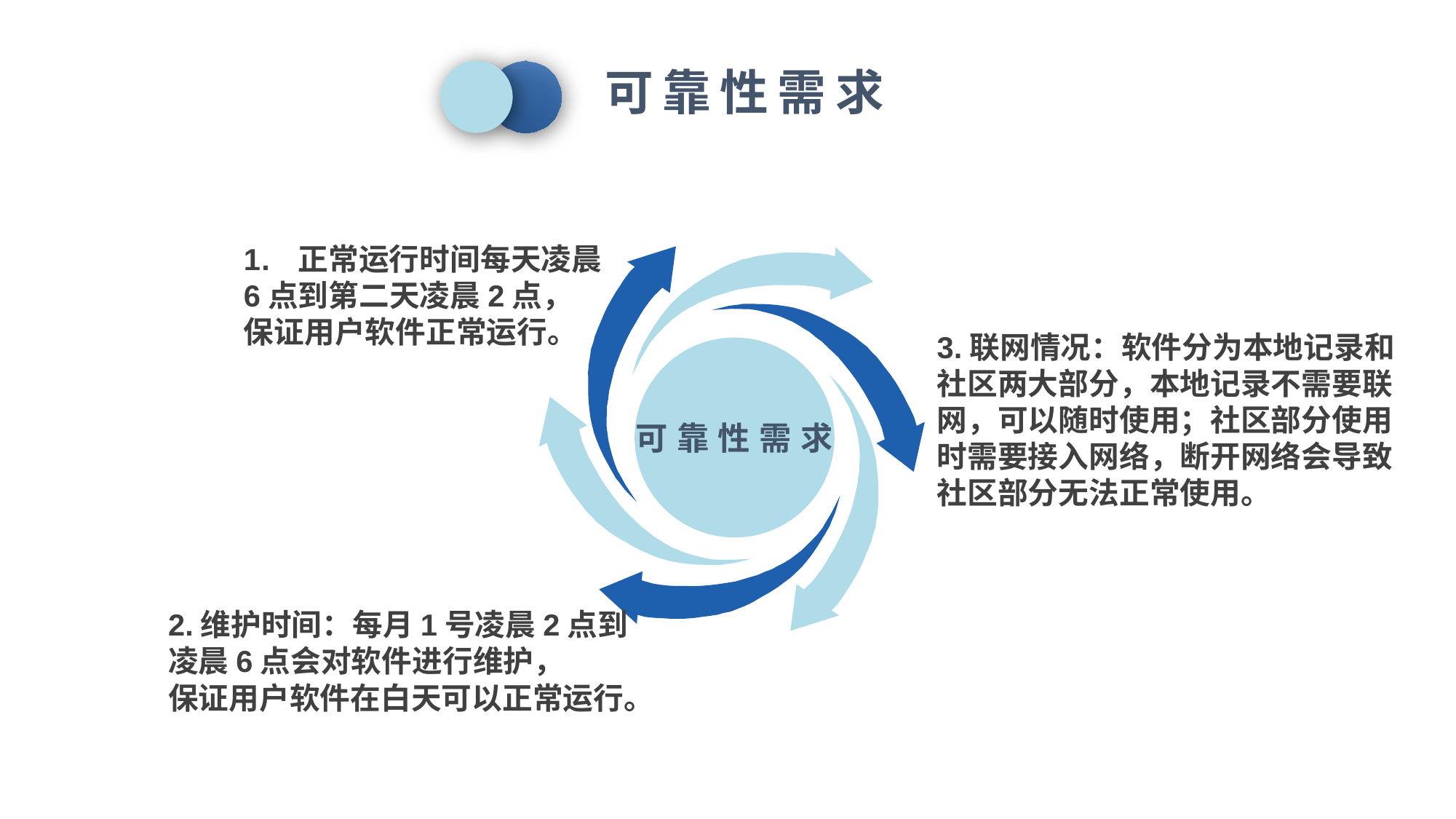

可靠性需求

可靠性需求
正常运行时间每天凌晨
6点到第二天凌晨2点，
保证用户软件正常运行。
2.维护时间：每月1号凌晨2点到
凌晨6点会对软件进行维护，
保证用户软件在白天可以正常运行。
3.联网情况：软件分为本地记录和
社区两大部分，本地记录不需要联
网，可以随时使用；社区部分使用
时需要接入网络，断开网络会导致
社区部分无法正常使用。